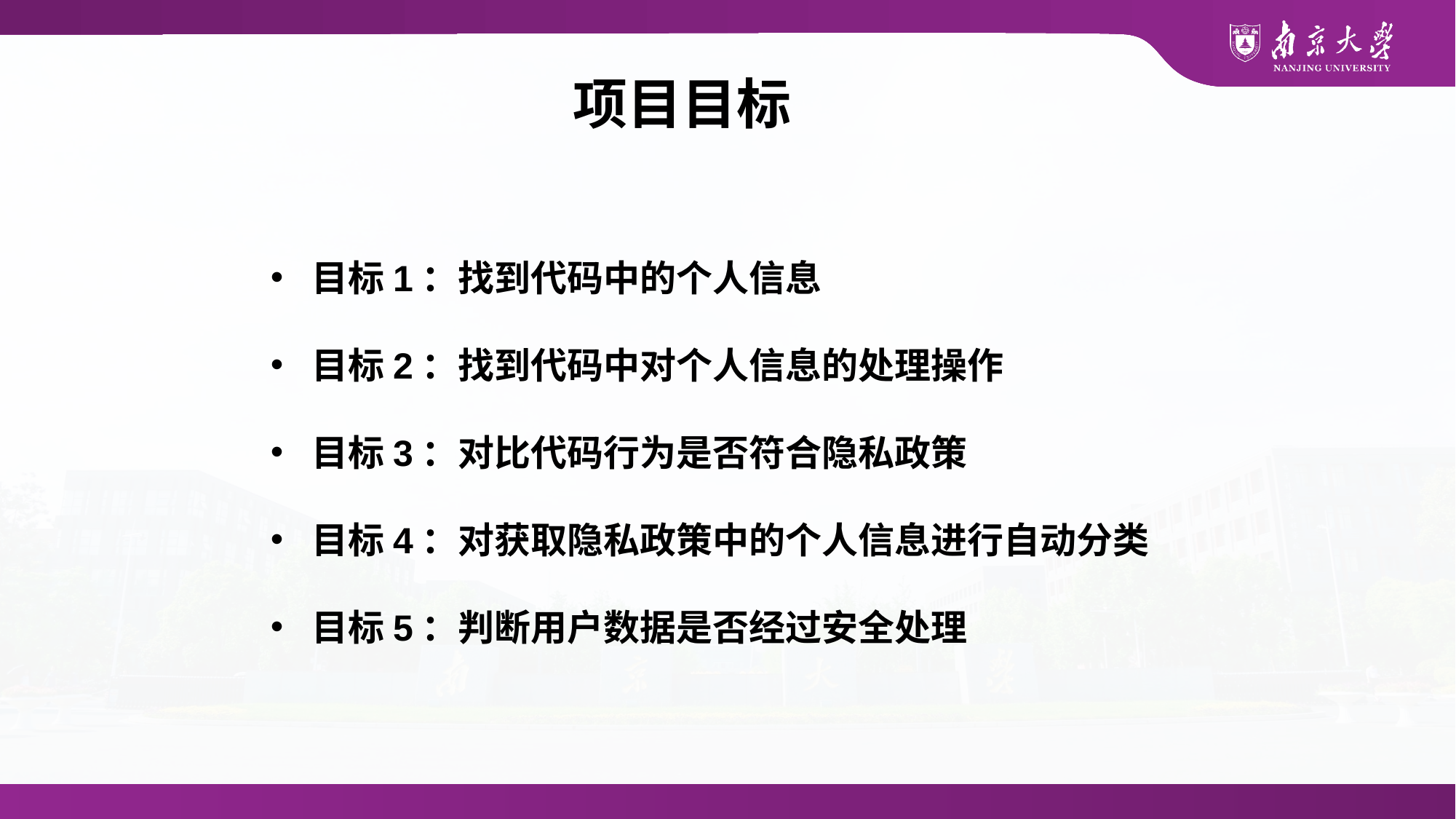

项目目标

目标1：找到代码中的个人信息

目标2：找到代码中对个人信息的处理操作

目标3：对比代码行为是否符合隐私政策

目标4：对获取隐私政策中的个人信息进行自动分类

目标5：判断用户数据是否经过安全处理